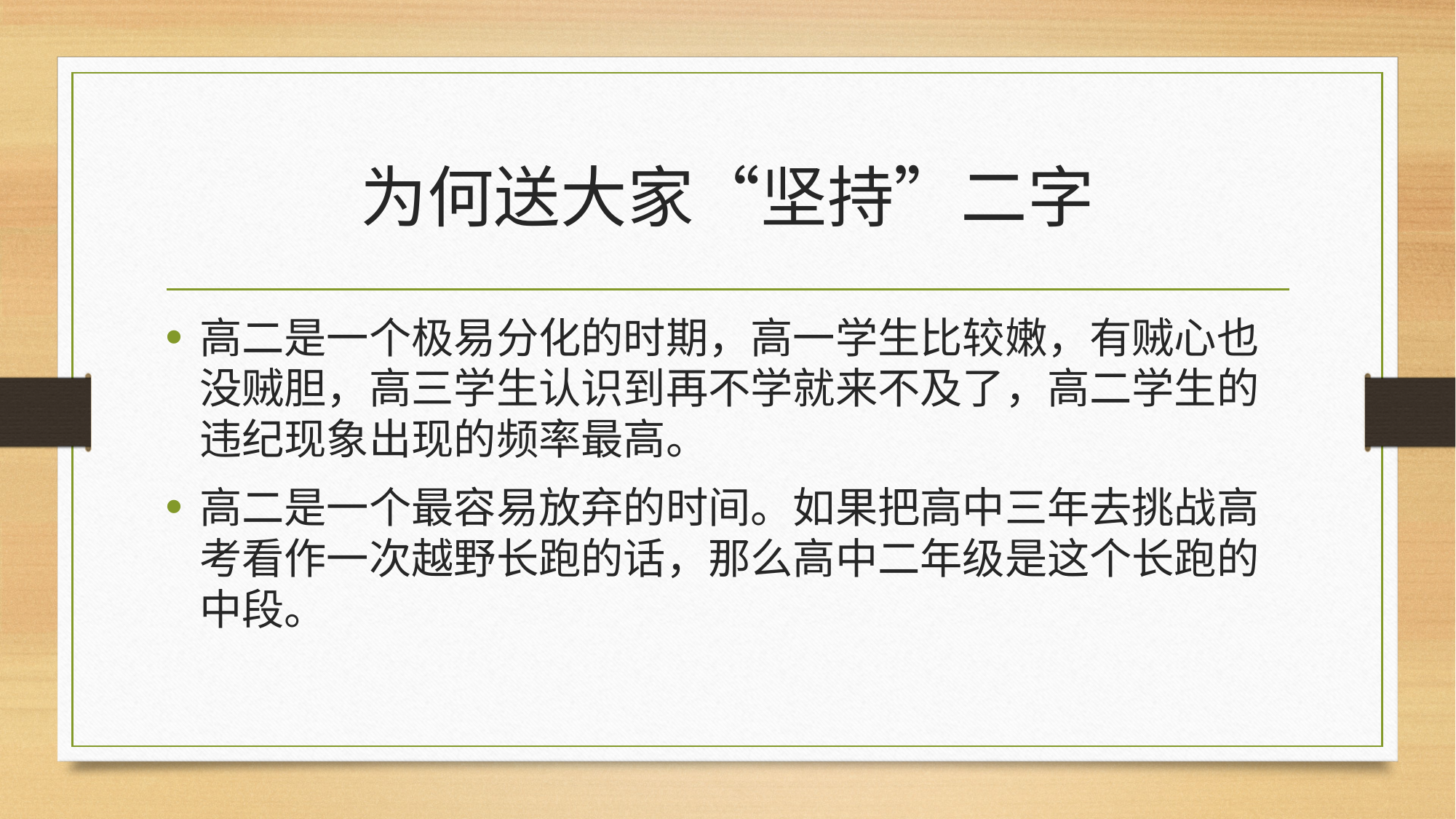

# 为何送大家“坚持”二字
高二是一个极易分化的时期，高一学生比较嫩，有贼心也没贼胆，高三学生认识到再不学就来不及了，高二学生的违纪现象出现的频率最高。
高二是一个最容易放弃的时间。如果把高中三年去挑战高考看作一次越野长跑的话，那么高中二年级是这个长跑的中段。